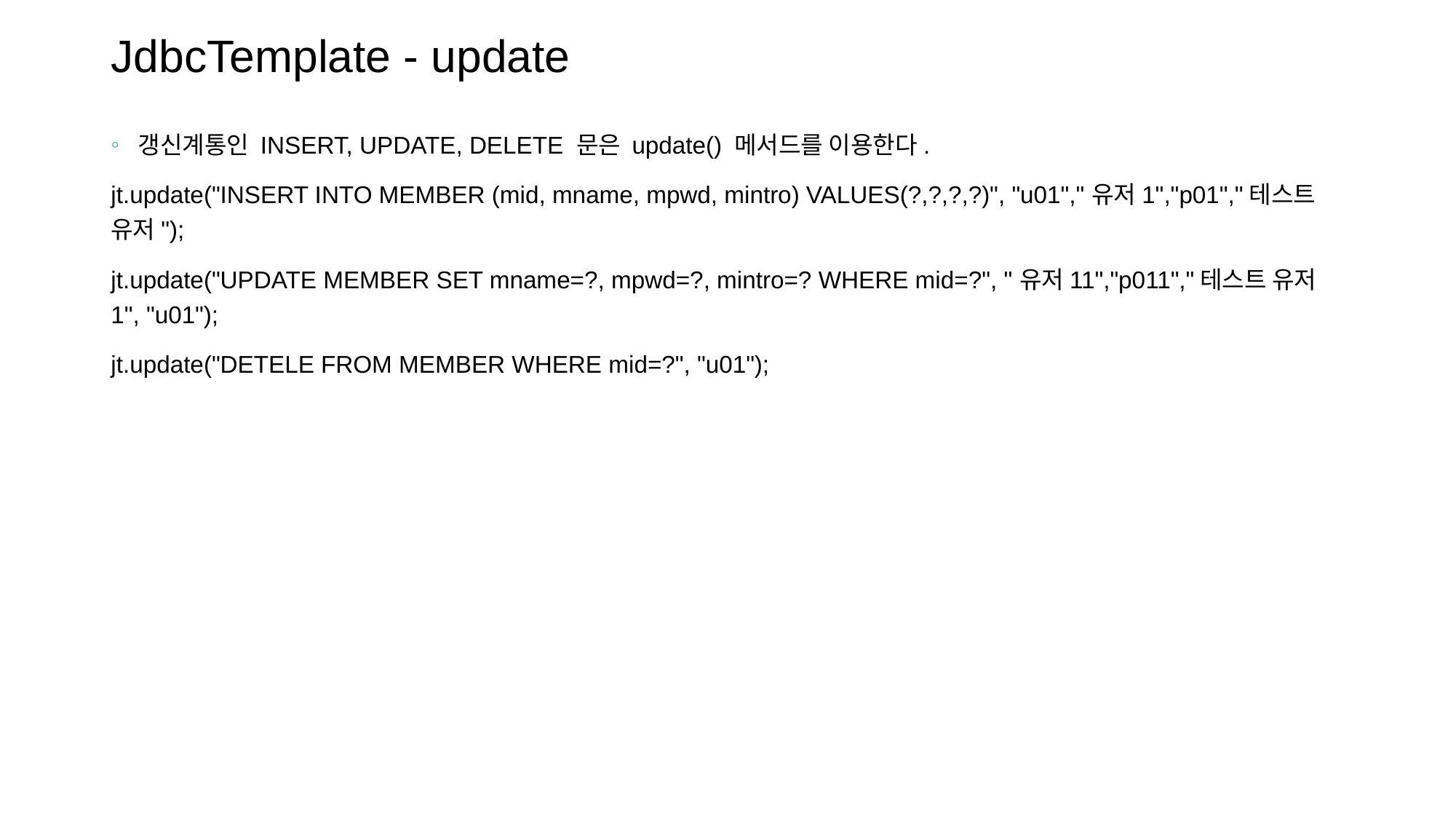

# JdbcTemplate - update
갱신계통인 INSERT, UPDATE, DELETE 문은 update() 메서드를 이용한다.
jt.update("INSERT INTO MEMBER (mid, mname, mpwd, mintro) VALUES(?,?,?,?)", "u01","유저1","p01","테스트 유저");
jt.update("UPDATE MEMBER SET mname=?, mpwd=?, mintro=? WHERE mid=?", "유저11","p011","테스트 유저1", "u01");
jt.update("DETELE FROM MEMBER WHERE mid=?", "u01");